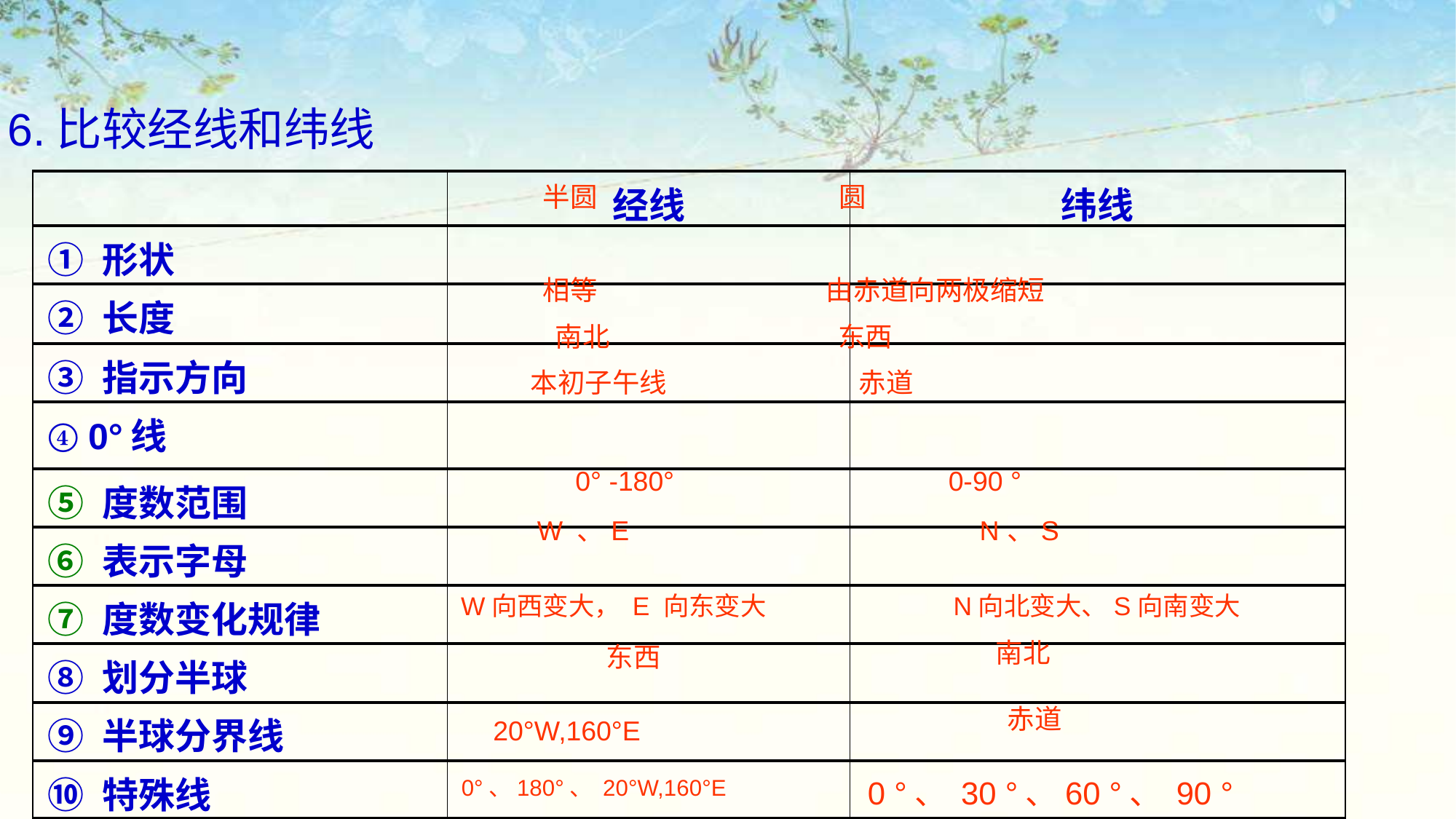

6.比较经线和纬线
|  | 经线 | 纬线 |
| --- | --- | --- |
| ① 形状 |  |  |
| ② 长度 |  |  |
| ③ 指示方向 |  |  |
| ④ 0°线 |  |  |
| ⑤ 度数范围 |  |  |
| ⑥ 表示字母 |  |  |
| ⑦ 度数变化规律 |  |  |
| ⑧ 划分半球 |  |  |
| ⑨ 半球分界线 |  |  |
| ⑩ 特殊线 |  |  |
           半圆                                       圆

           相等                                     由赤道向两极缩短
             南北                                     东西
         本初子午线                               赤道

              0° -180°                                    0-90 °
         W 、E                                              N、S
W向西变大， E 向东变大
N向北变大、S向南变大
南北
东西
赤道
20°W,160°E
0 °、 30 °、60 °、 90 °
0°、180°、 20°W,160°E